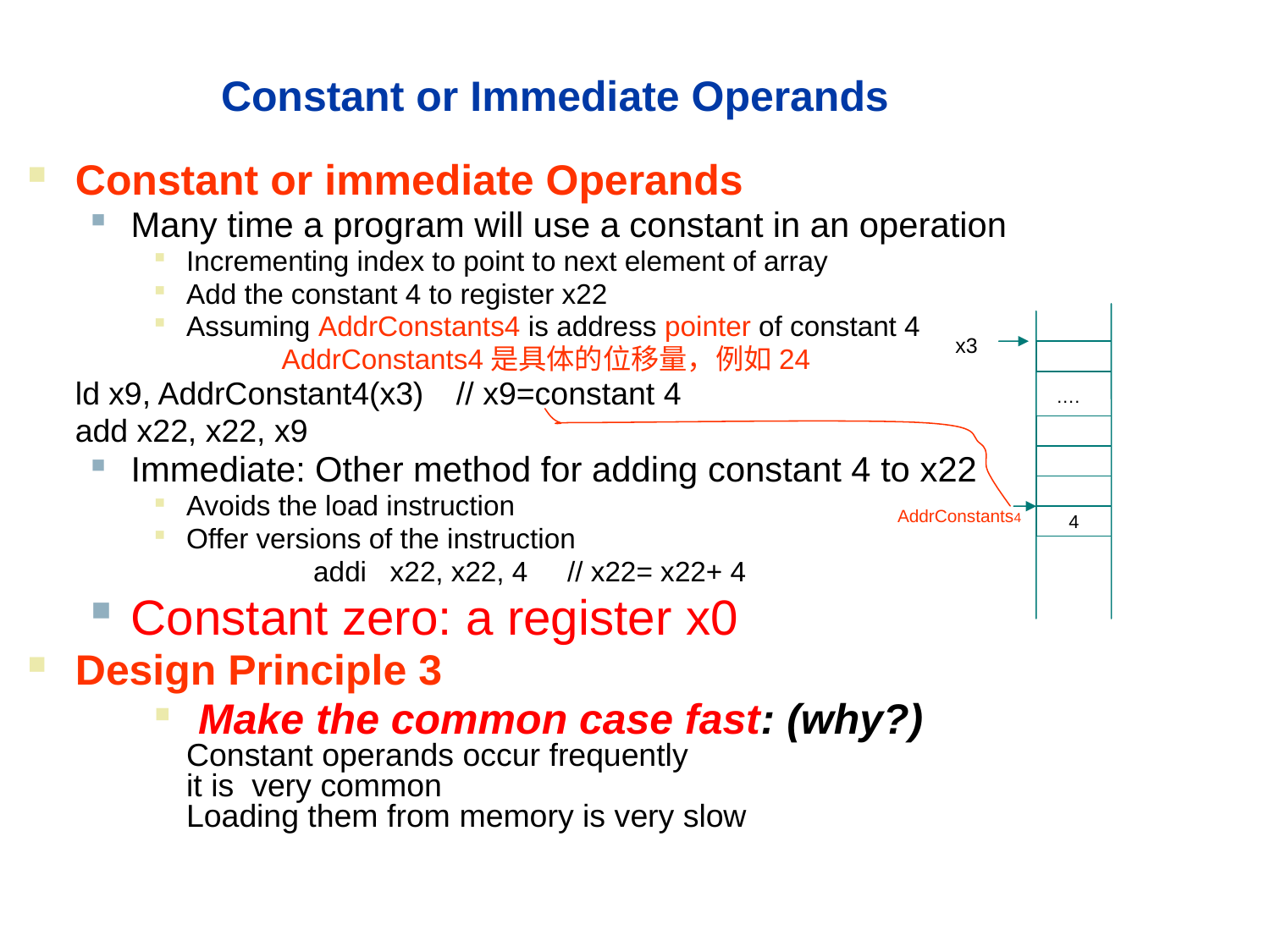

# Constant or Immediate Operands
Constant or immediate Operands
Many time a program will use a constant in an operation
Incrementing index to point to next element of array
Add the constant 4 to register x22
Assuming AddrConstants4 is address pointer of constant 4
AddrConstants4是具体的位移量，例如24
	ld x9, AddrConstant4(x3)	// x9=constant 4
	add x22, x22, x9
Immediate: Other method for adding constant 4 to x22
Avoids the load instruction
Offer versions of the instruction
		addi   x22, x22, 4	// x22= x22+ 4
Constant zero: a register x0
Design Principle 3
 Make the common case fast: (why?)
Constant operands occur frequently
it is  very common
Loading them from memory is very slow

….

4
x3

AddrConstants4